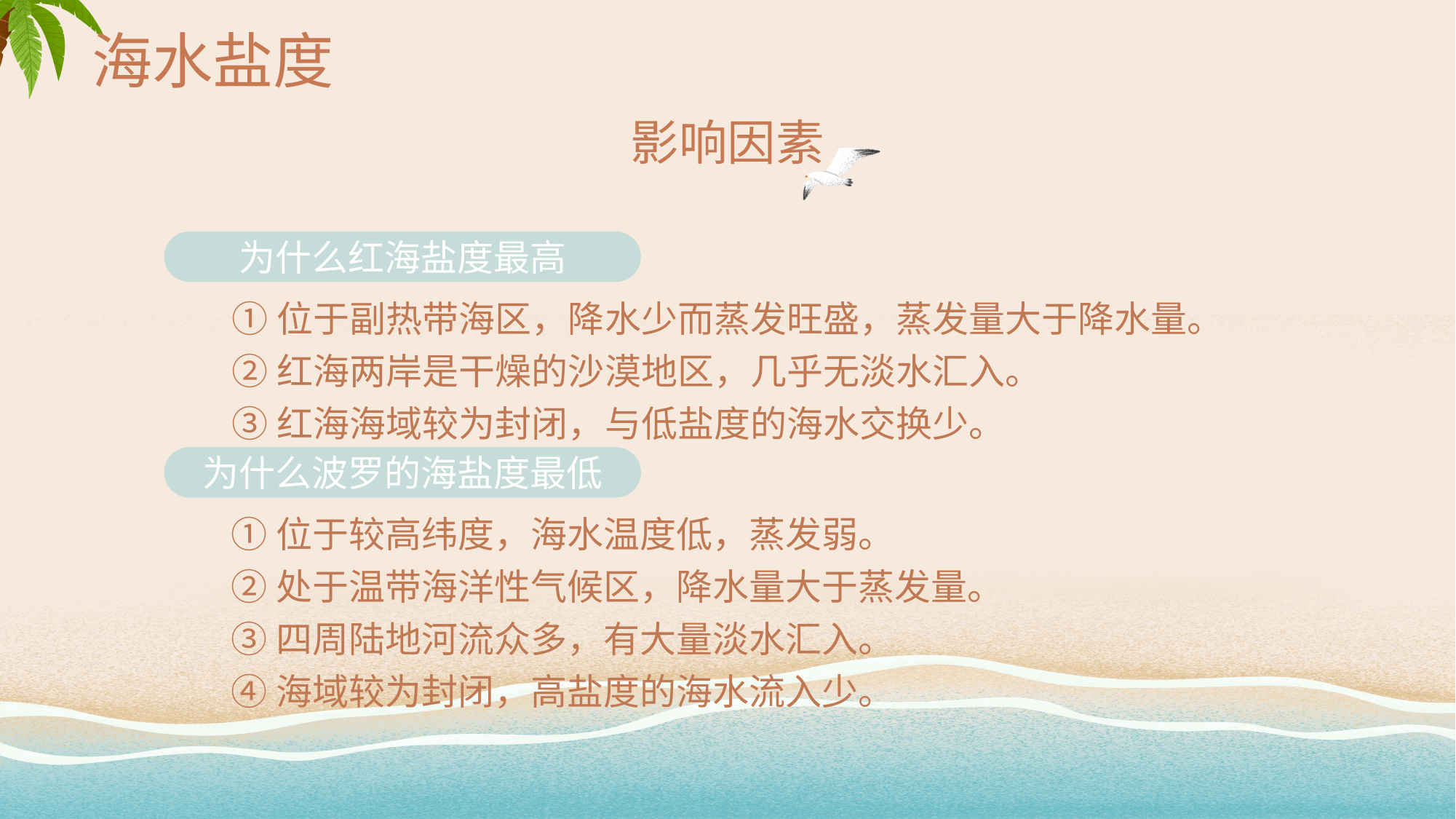

# 海水盐度
影响因素
为什么红海盐度最高
①位于副热带海区，降水少而蒸发旺盛，蒸发量大于降水量。
②红海两岸是干燥的沙漠地区，几乎无淡水汇入。
③红海海域较为封闭，与低盐度的海水交换少。
为什么波罗的海盐度最低
①位于较高纬度，海水温度低，蒸发弱。
②处于温带海洋性气候区，降水量大于蒸发量。
③四周陆地河流众多，有大量淡水汇入。
④海域较为封闭，高盐度的海水流入少。